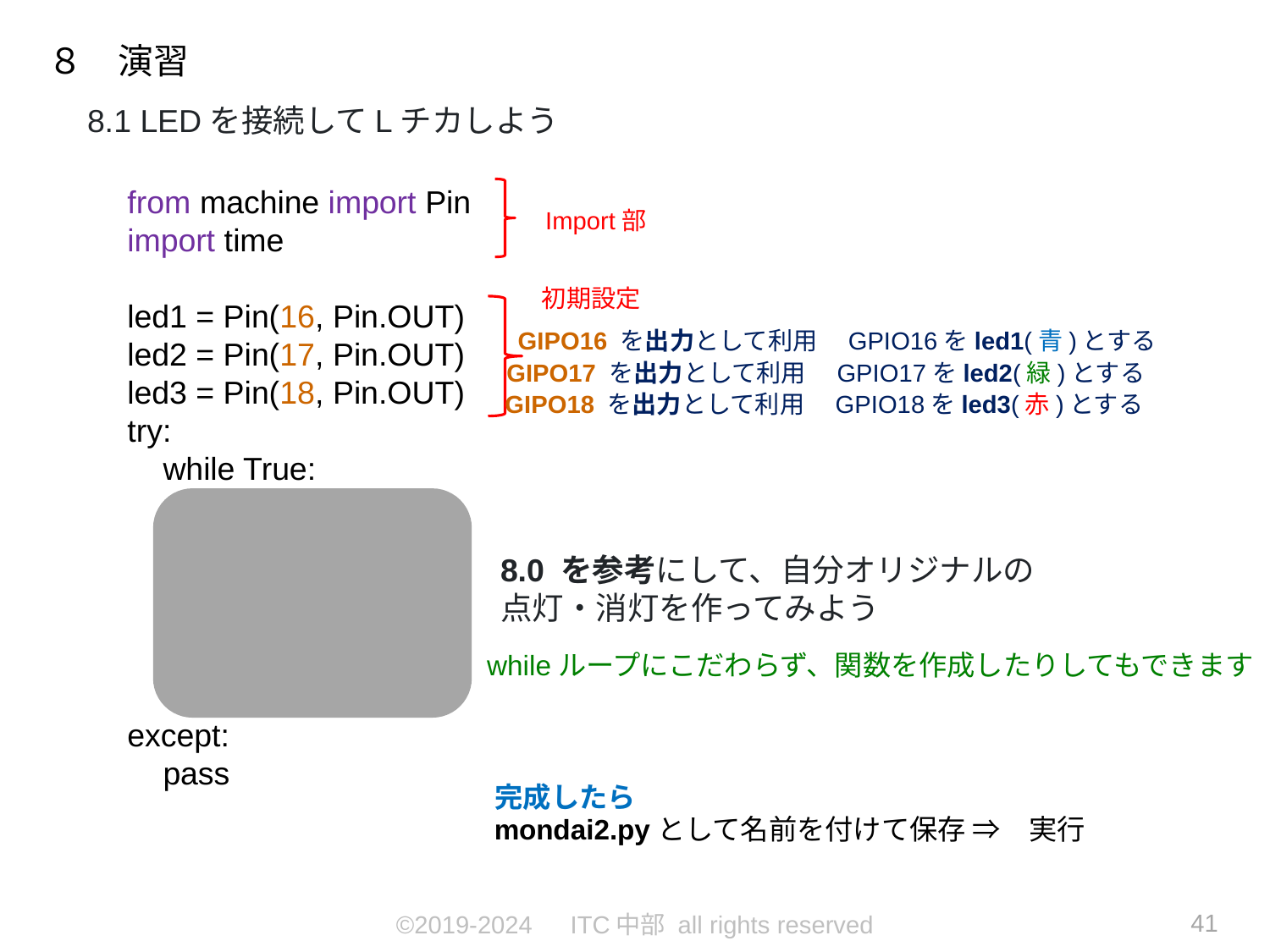

８　演習
8.1 LEDを接続してLチカしよう
from machine import Pin
import time

led1 = Pin(16, Pin.OUT)
led2 = Pin(17, Pin.OUT)
led3 = Pin(18, Pin.OUT)
try:
    while True:
        led1.value(1)
        led2.value(0)
        time.sleep(0.5)
        led1.value(0)
        led2.value(1)
        time.sleep(0.5)
except:
    pass

Import部
初期設定

GIPO16 を出力として利用　GPIO16をled1(青)とする
GIPO17 を出力として利用　GPIO17をled2(緑)とする
GIPO18 を出力として利用　GPIO18をled3(赤)とする

8.0 を参考にして、自分オリジナルの点灯・消灯を作ってみよう
whileループにこだわらず、関数を作成したりしてもできます
完成したら
mondai2.pyとして名前を付けて保存 ⇒　実行